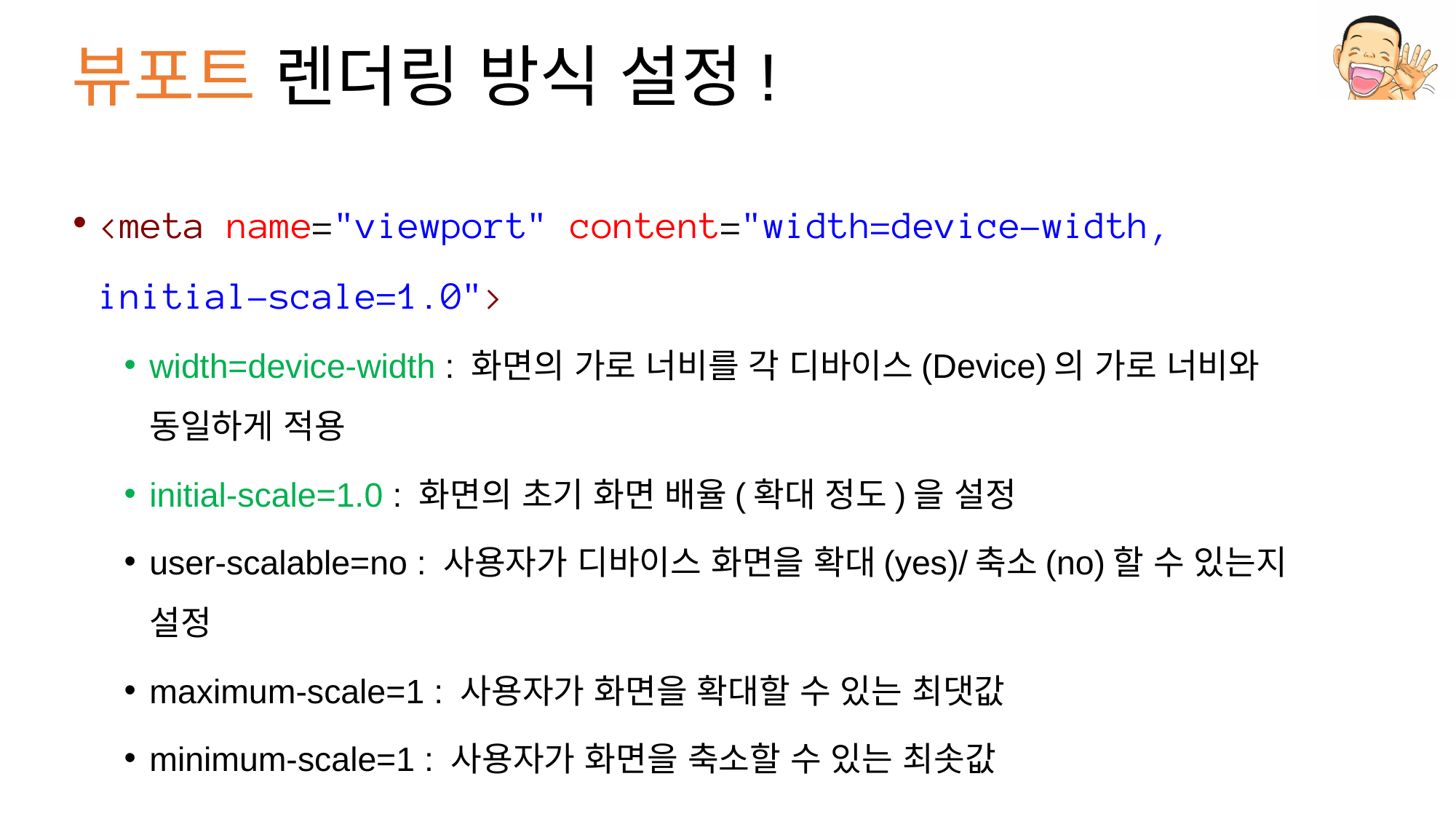

# 뷰포트 렌더링 방식 설정!
<meta name="viewport" content="width=device-width, initial-scale=1.0">
width=device-width : 화면의 가로 너비를 각 디바이스(Device)의 가로 너비와 동일하게 적용
initial-scale=1.0 : 화면의 초기 화면 배율(확대 정도)을 설정
user-scalable=no : 사용자가 디바이스 화면을 확대(yes)/축소(no)할 수 있는지 설정
maximum-scale=1 : 사용자가 화면을 확대할 수 있는 최댓값
minimum-scale=1 : 사용자가 화면을 축소할 수 있는 최솟값